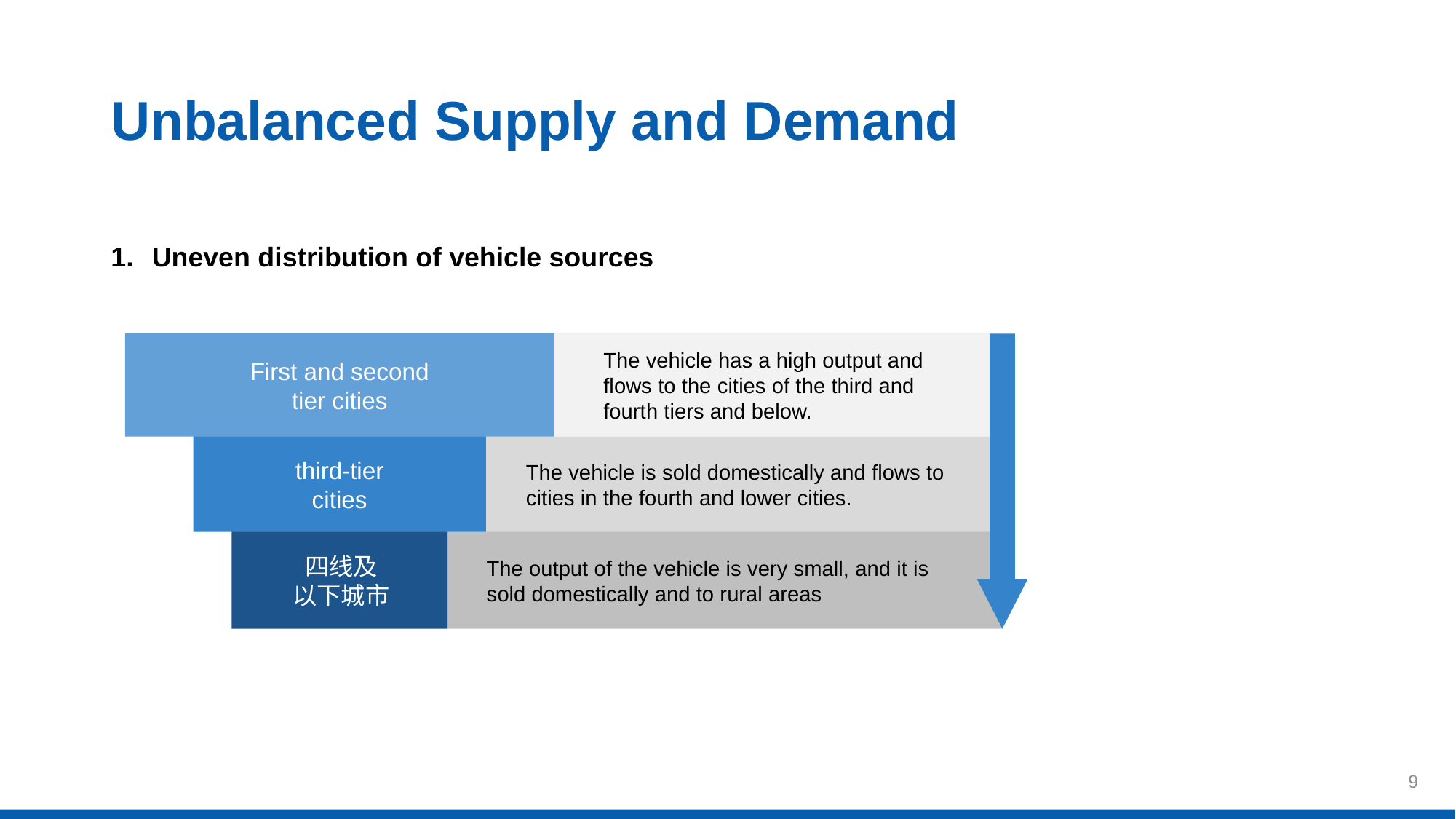

Unbalanced Supply and Demand
Uneven distribution of vehicle sources

The vehicle has a high output and flows to the cities of the third and fourth tiers and below.
First and second tier cities

third-tier cities
The vehicle is sold domestically and flows to cities in the fourth and lower cities.

四线及
以下城市
The output of the vehicle is very small, and it is sold domestically and to rural areas
9